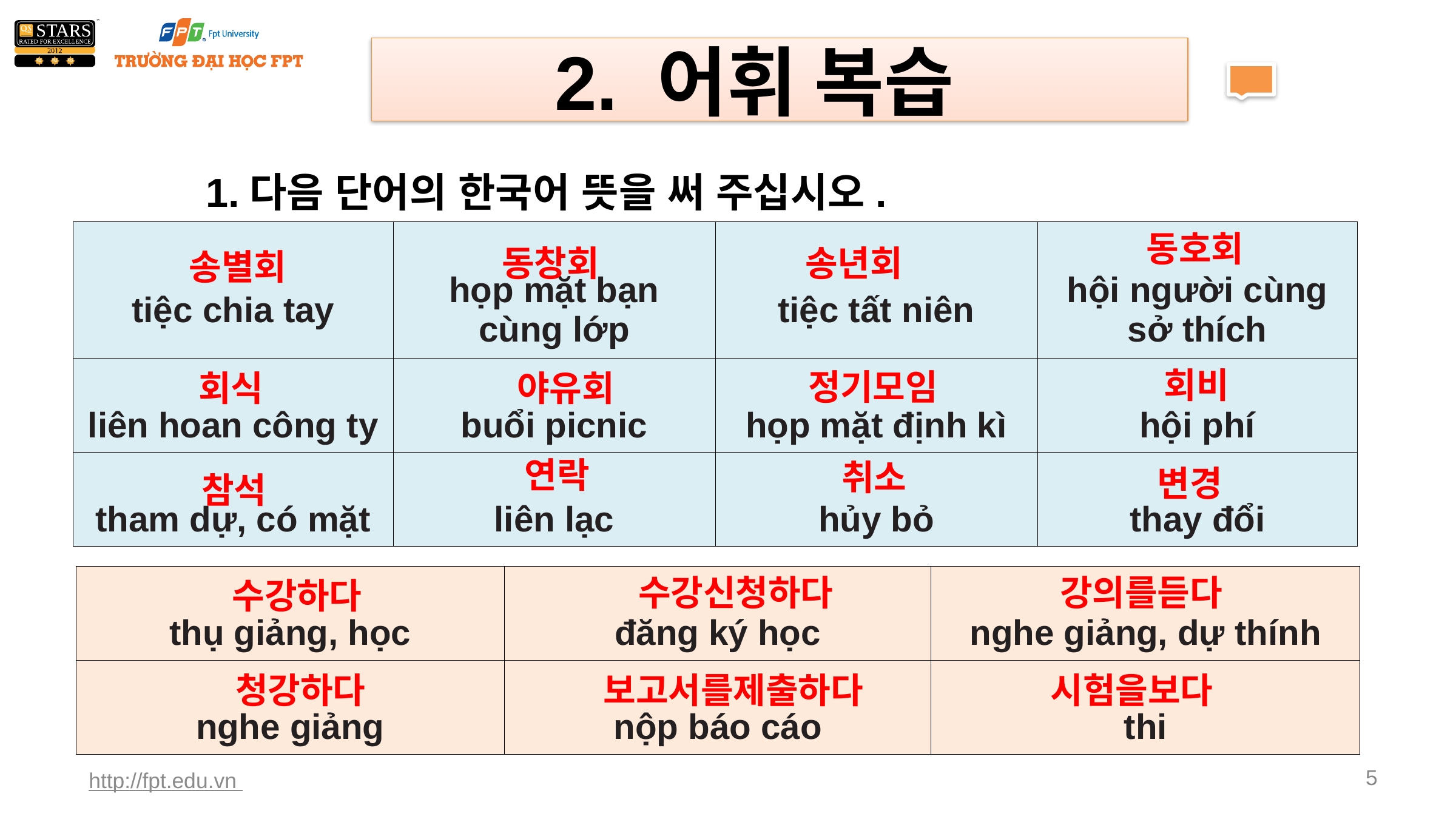

2. 어휘 복습

1.다음 단어의 한국어 뜻을 써 주십시오.
| tiệc chia tay | họp mặt bạn cùng lớp | tiệc tất niên | hội người cùng sở thích |
| --- | --- | --- | --- |
| liên hoan công ty | buổi picnic | họp mặt định kì | hội phí |
| tham dự, có mặt | liên lạc | hủy bỏ | thay đổi |
동호회
동창회
송년회
송별회

회비
정기모임
야유회
회식
연락
취소
변경
참석
| thụ giảng, học | đăng ký học | nghe giảng, dự thính |
| --- | --- | --- |
| nghe giảng | nộp báo cáo | thi |
강의를듣다
수강신청하다
수강하다
시험을보다
청강하다
보고서를제출하다
http://fpt.edu.vn
5